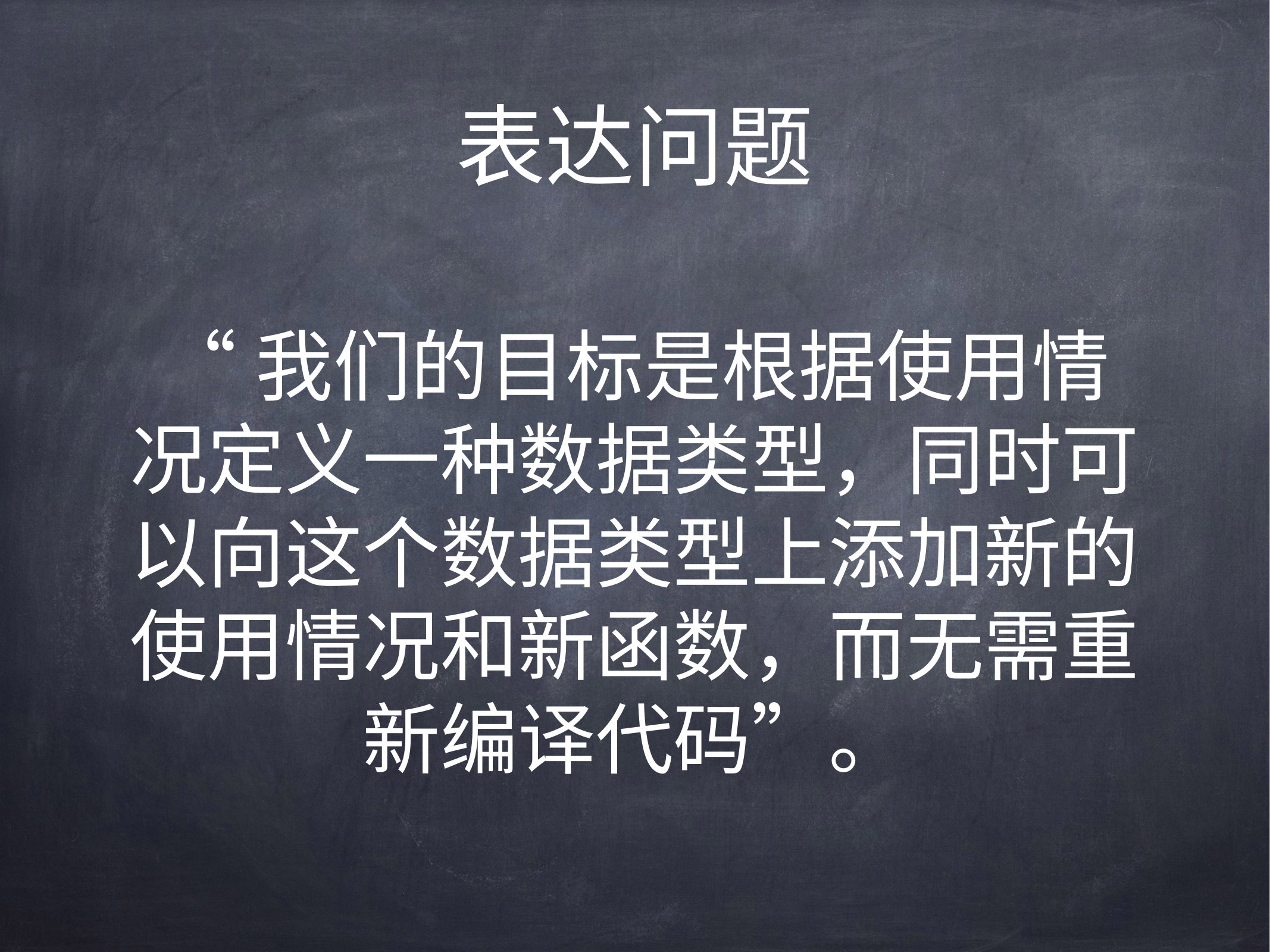

# 表达问题
“我们的目标是根据使用情况定义一种数据类型，同时可以向这个数据类型上添加新的使用情况和新函数，而无需重新编译代码”。